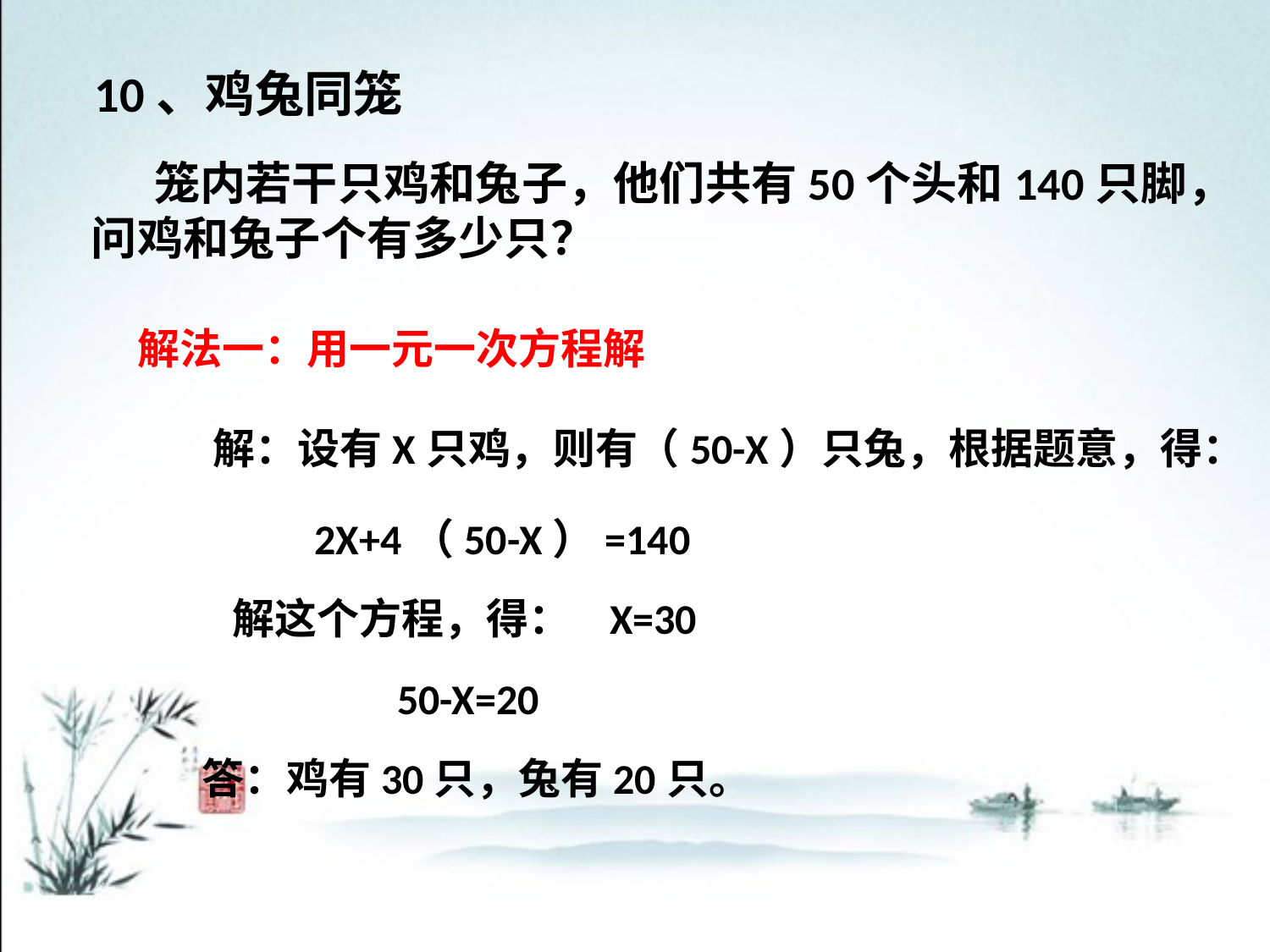

10、鸡兔同笼
     笼内若干只鸡和兔子，他们共有50个头和140只脚，
问鸡和兔子个有多少只？
解法一：用一元一次方程解
解：设有X只鸡，则有（50-X）只兔，根据题意，得：
2X+4（50-X）=140
解这个方程，得：   X=30
50-X=20
答：鸡有30只，兔有20只。